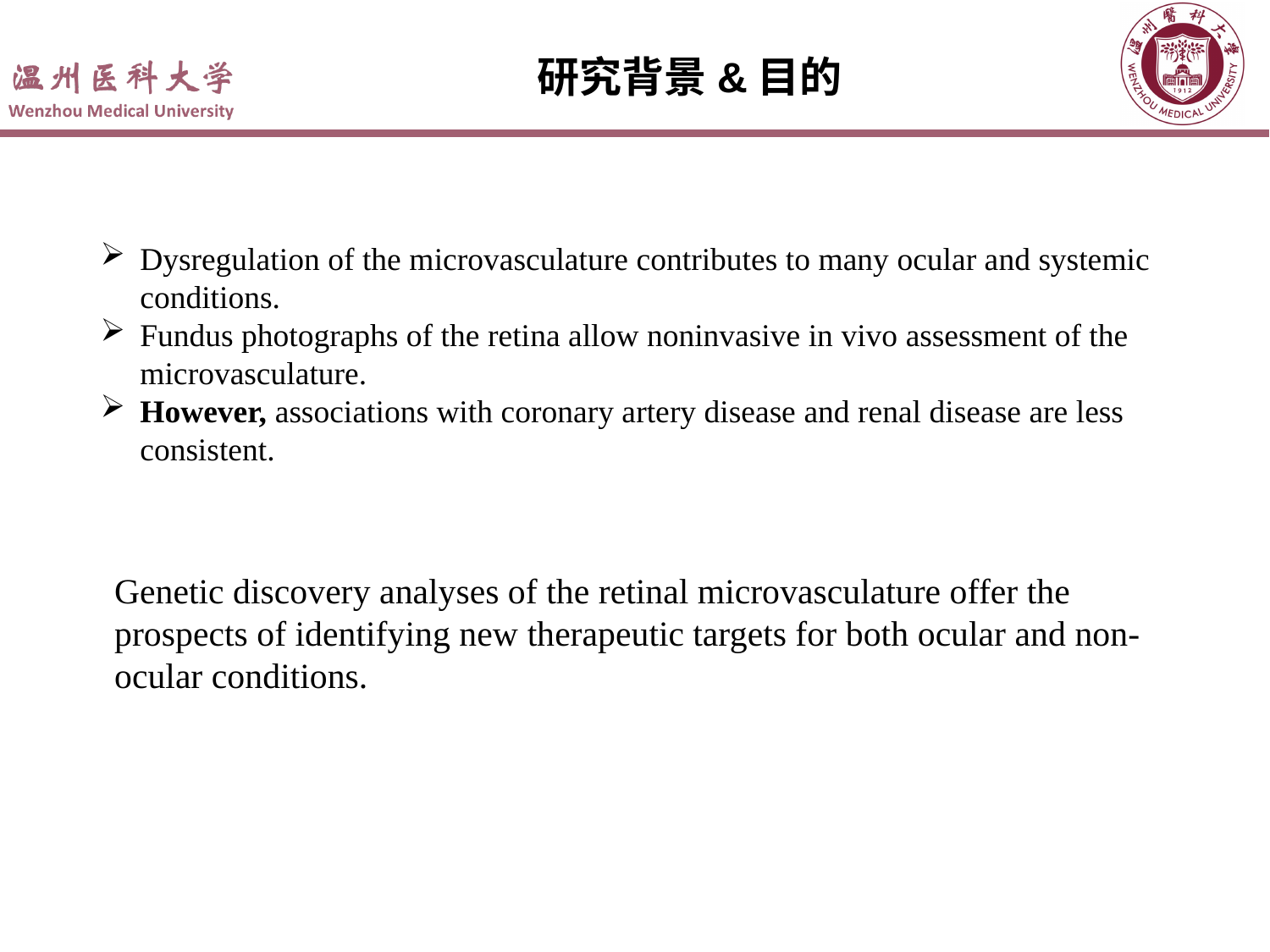

研究背景&目的
Dysregulation of the microvasculature contributes to many ocular and systemic conditions.
Fundus photographs of the retina allow noninvasive in vivo assessment of the microvasculature.
However, associations with coronary artery disease and renal disease are less consistent.
Genetic discovery analyses of the retinal microvasculature offer the prospects of identifying new therapeutic targets for both ocular and non-ocular conditions.